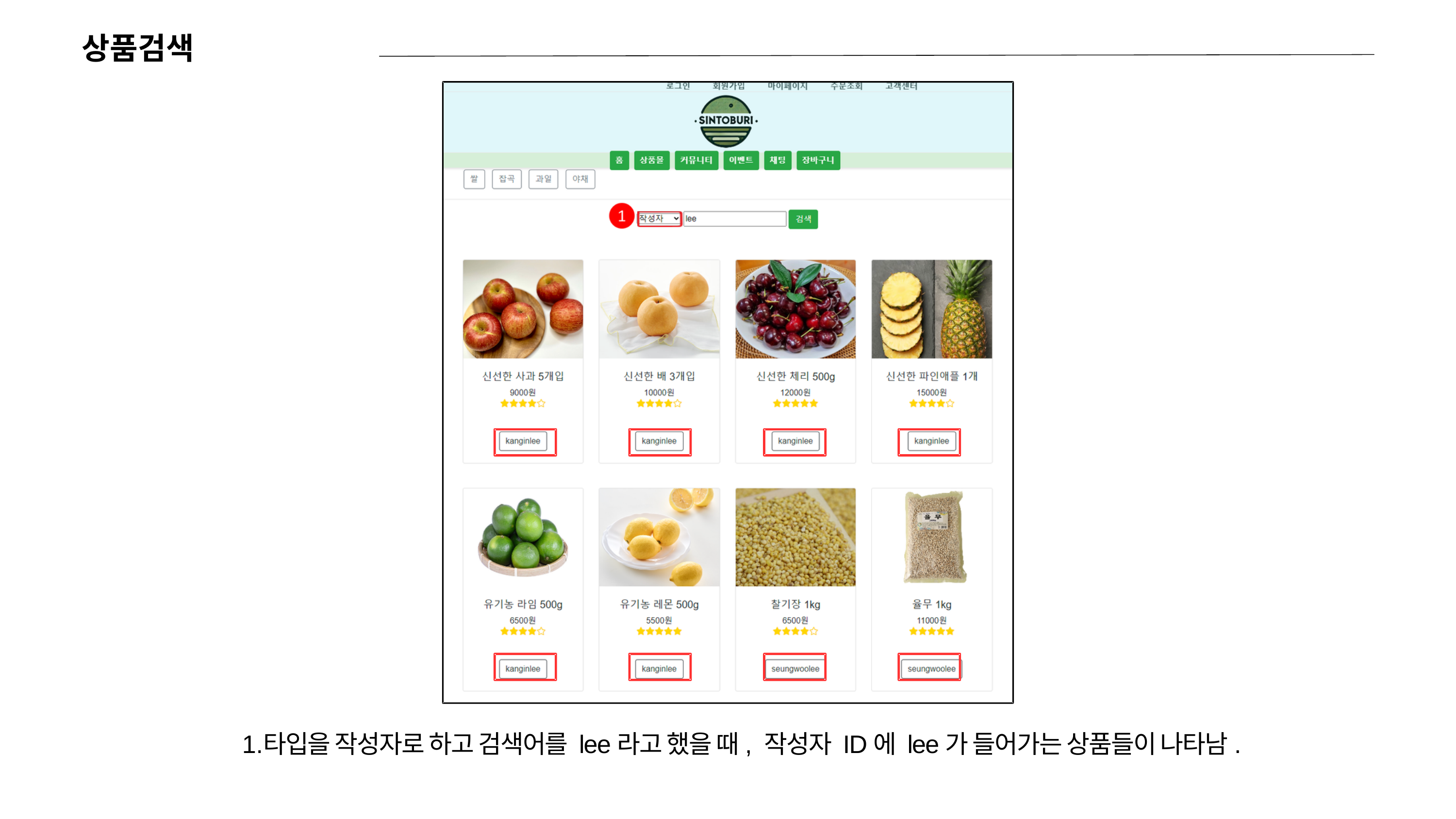

상품검색

타입을 작성자로 하고 검색어를 lee라고 했을 때, 작성자 ID에 lee가 들어가는 상품들이 나타남.